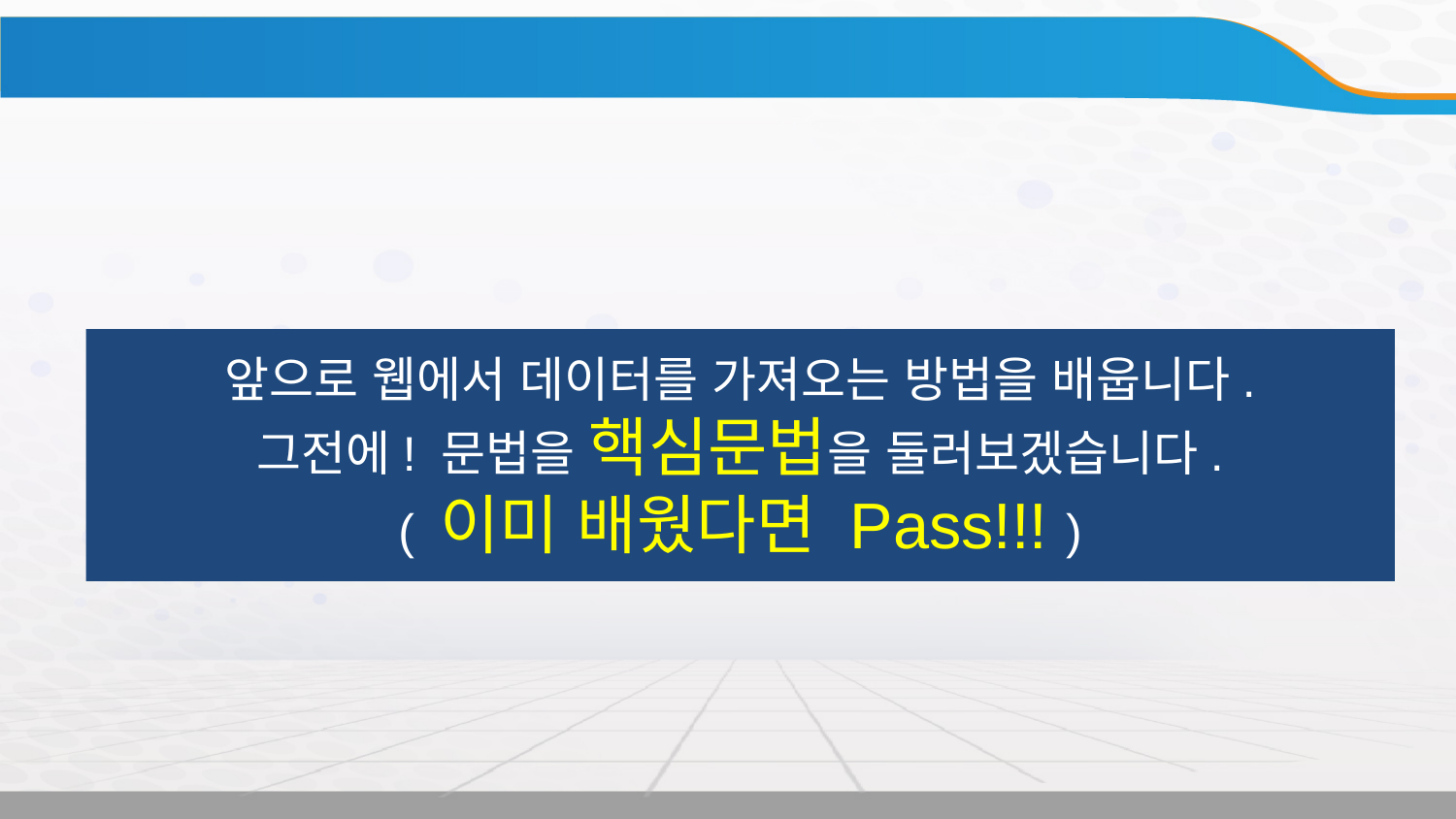

앞으로 웹에서 데이터를 가져오는 방법을 배웁니다.
그전에! 문법을 핵심문법을 둘러보겠습니다.
( 이미 배웠다면 Pass!!! )